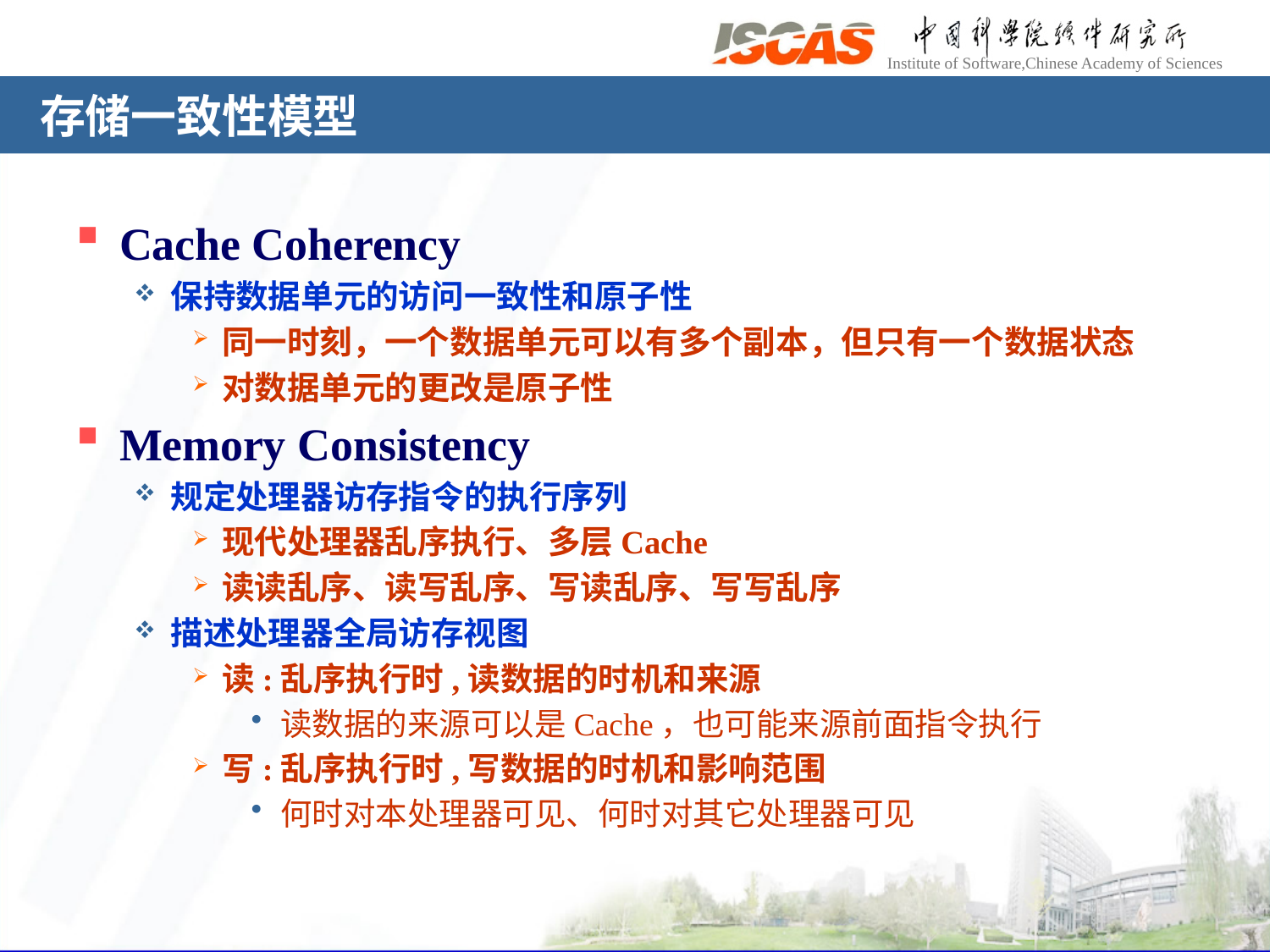

# 存储一致性模型
Cache Coherency
保持数据单元的访问一致性和原子性
同一时刻，一个数据单元可以有多个副本，但只有一个数据状态
对数据单元的更改是原子性
Memory Consistency
规定处理器访存指令的执行序列
现代处理器乱序执行、多层Cache
读读乱序、读写乱序、写读乱序、写写乱序
描述处理器全局访存视图
读:乱序执行时,读数据的时机和来源
读数据的来源可以是Cache，也可能来源前面指令执行
写:乱序执行时,写数据的时机和影响范围
何时对本处理器可见、何时对其它处理器可见